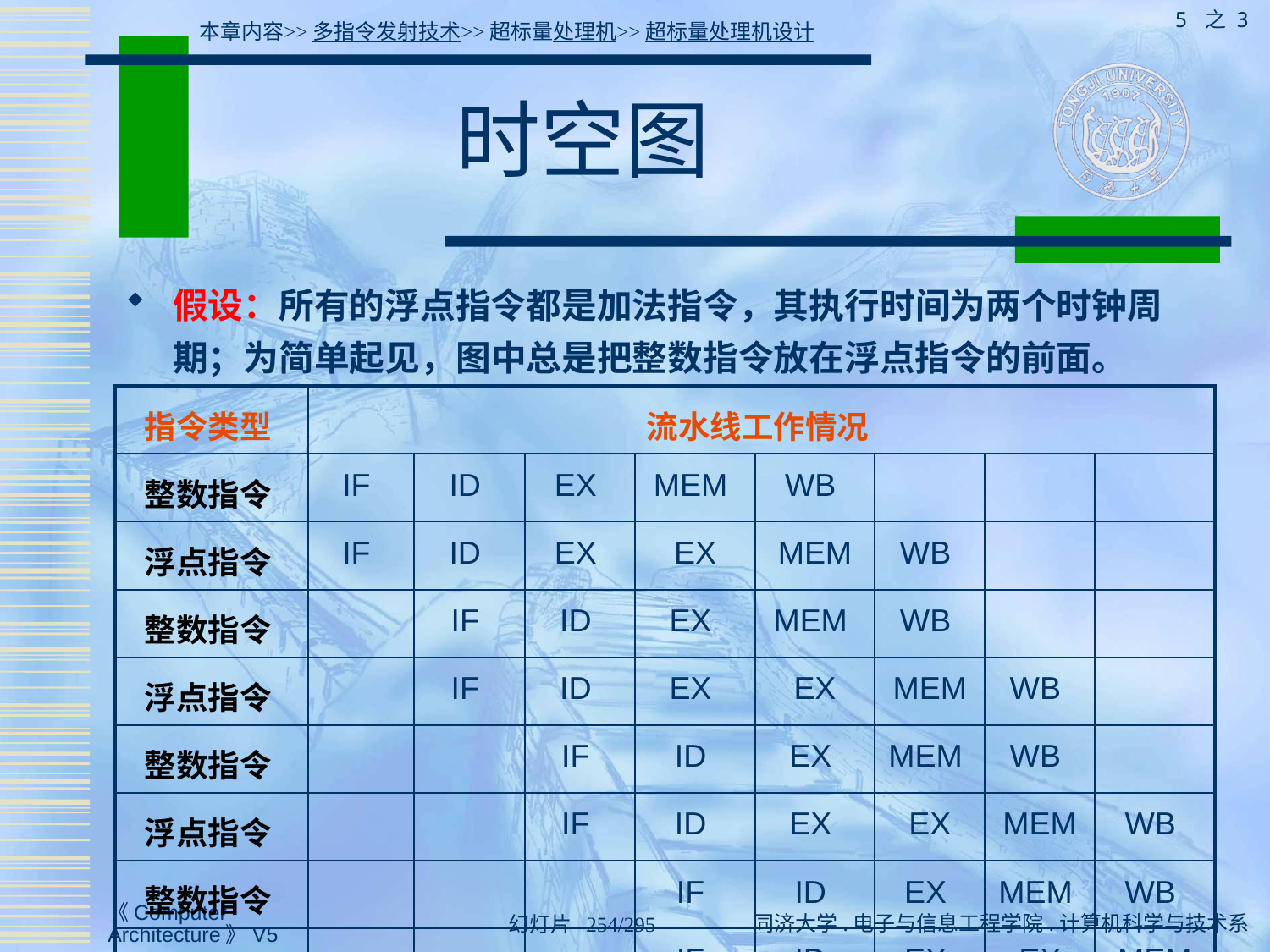

5 之 3
本章内容>>多指令发射技术>>超标量处理机>>超标量处理机设计
# 时空图
假设：所有的浮点指令都是加法指令，其执行时间为两个时钟周期；为简单起见，图中总是把整数指令放在浮点指令的前面。

| 指令类型 | 流水线工作情况 |  |  |  |  |  |  |  |
| --- | --- | --- | --- | --- | --- | --- | --- | --- |
| 整数指令 | IF | ID | EX | MEM | WB |  |  |  |
| 浮点指令 | IF | ID | EX | EX | MEM | WB |  |  |
| 整数指令 |  | IF | ID | EX | MEM | WB |  |  |
| 浮点指令 |  | IF | ID | EX | EX | MEM | WB |  |
| 整数指令 |  |  | IF | ID | EX | MEM | WB |  |
| 浮点指令 |  |  | IF | ID | EX | EX | MEM | WB |
| 整数指令 |  |  |  | IF | ID | EX | MEM | WB |
| 浮点指令 |  |  |  | IF | ID | EX | EX | MEM |